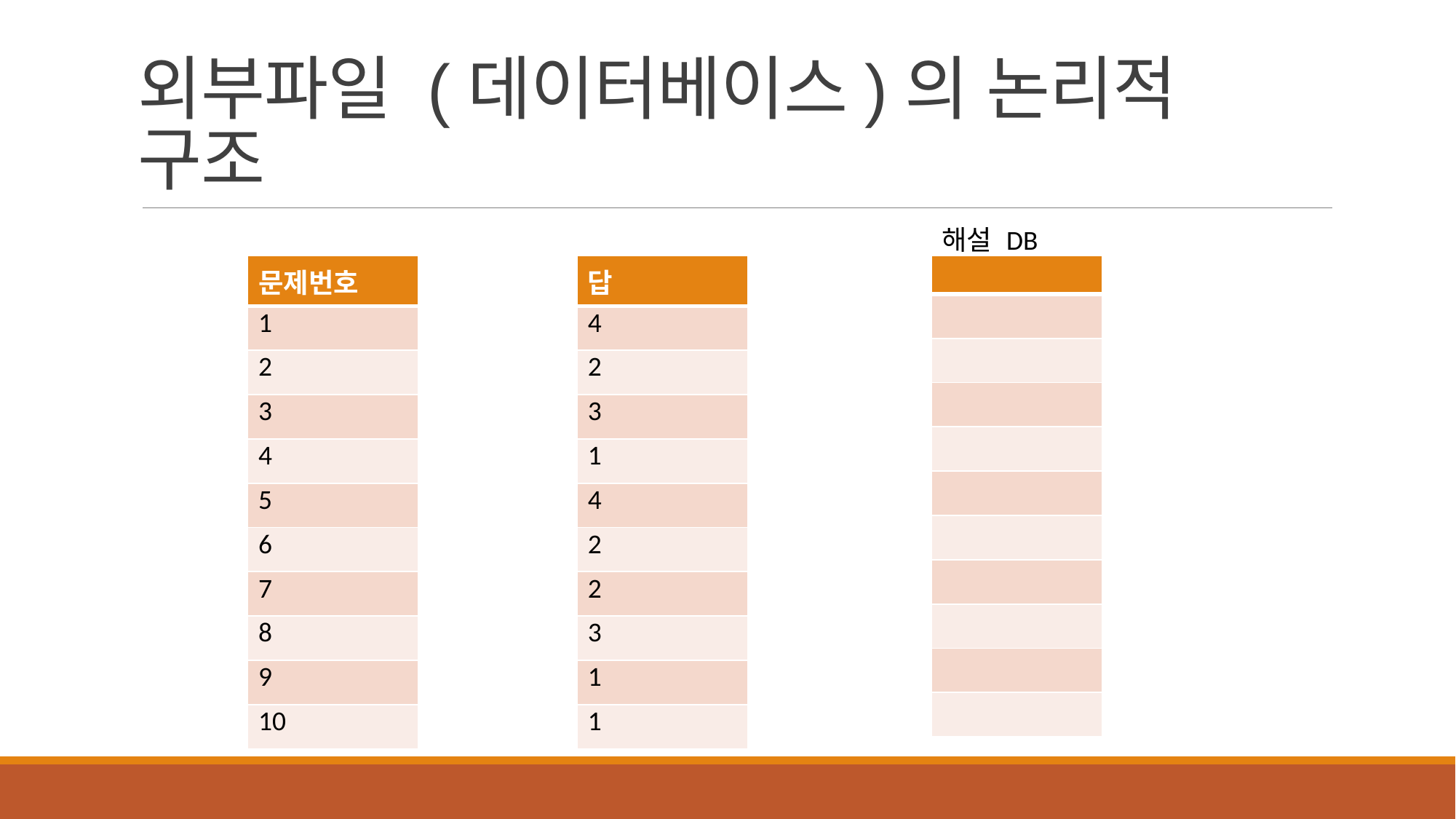

# 외부파일 (데이터베이스)의 논리적 구조
해설 DB
| 문제번호 |
| --- |
| 1 |
| 2 |
| 3 |
| 4 |
| 5 |
| 6 |
| 7 |
| 8 |
| 9 |
| 10 |
| 답 |
| --- |
| 4 |
| 2 |
| 3 |
| 1 |
| 4 |
| 2 |
| 2 |
| 3 |
| 1 |
| 1 |
|  |
| --- |
|  |
|  |
|  |
|  |
|  |
|  |
|  |
|  |
|  |
|  |